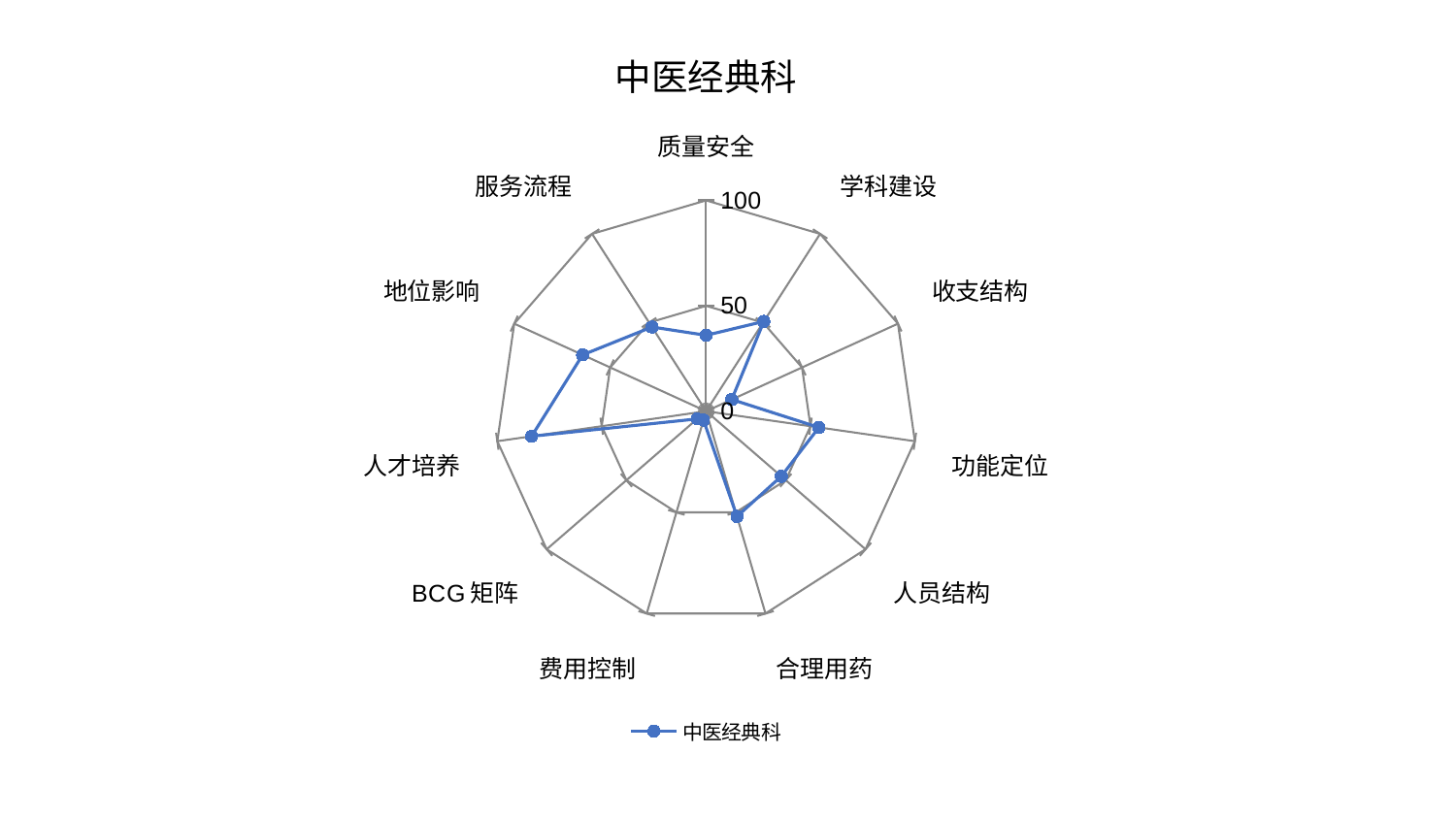

### Chart: 中医经典科

| Category | 中医经典科 |
|---|---|
| 质量安全 | 36.02015241010564 |
| 学科建设 | 50.63238375061392 |
| 收支结构 | 13.374257978356525 |
| 功能定位 | 54.04830111858524 |
| 人员结构 | 47.16770307055364 |
| 合理用药 | 52.016446096100914 |
| 费用控制 | 4.420747350639594 |
| BCG矩阵 | 5.565430340305655 |
| 人才培养 | 83.57223997374713 |
| 地位影响 | 64.35879471999772 |
| 服务流程 | 47.51242374395102 |
157